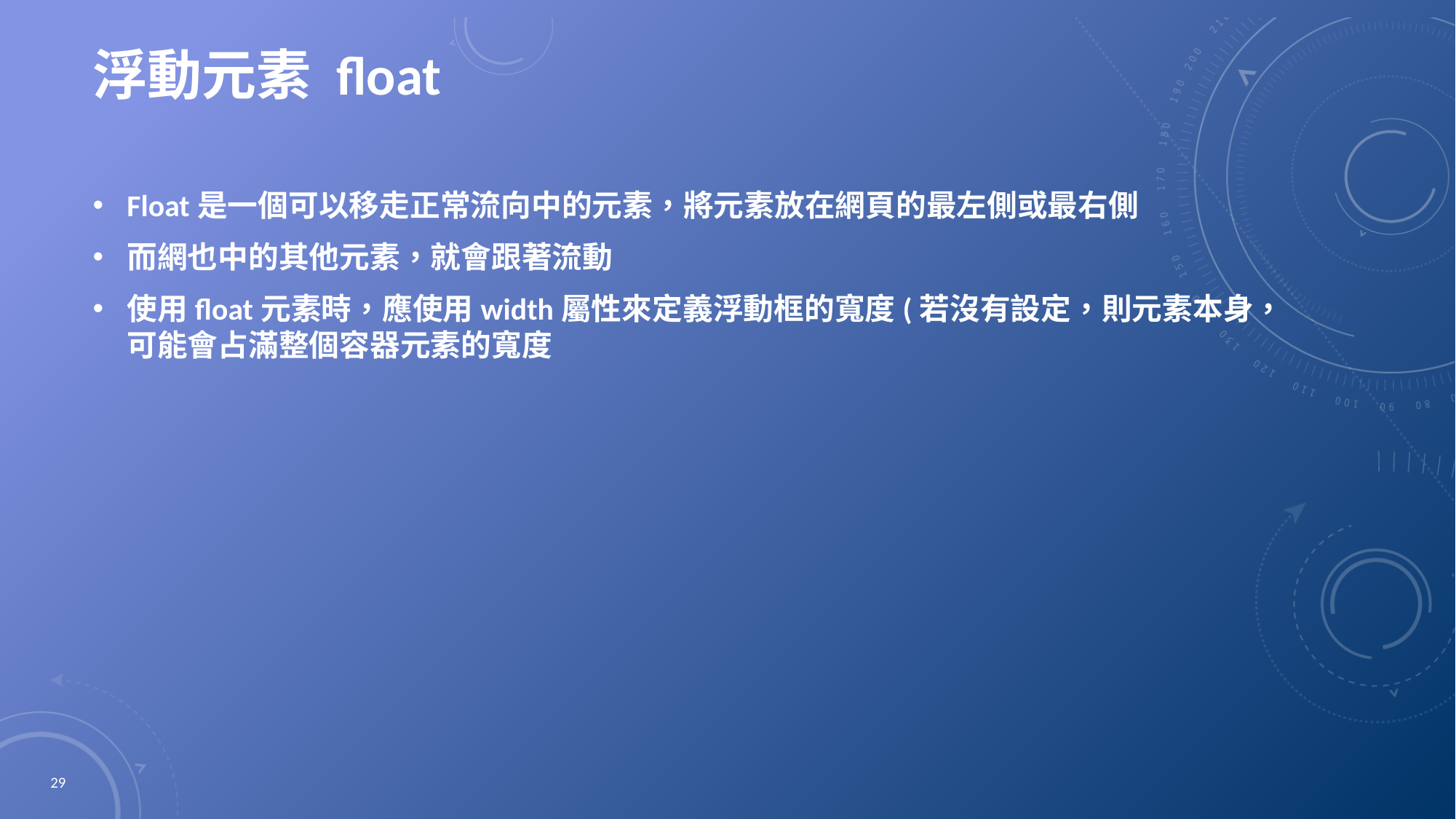

# 浮動元素 float
Float是一個可以移走正常流向中的元素，將元素放在網頁的最左側或最右側
而網也中的其他元素，就會跟著流動
使用float元素時，應使用width屬性來定義浮動框的寬度(若沒有設定，則元素本身，可能會占滿整個容器元素的寬度

29